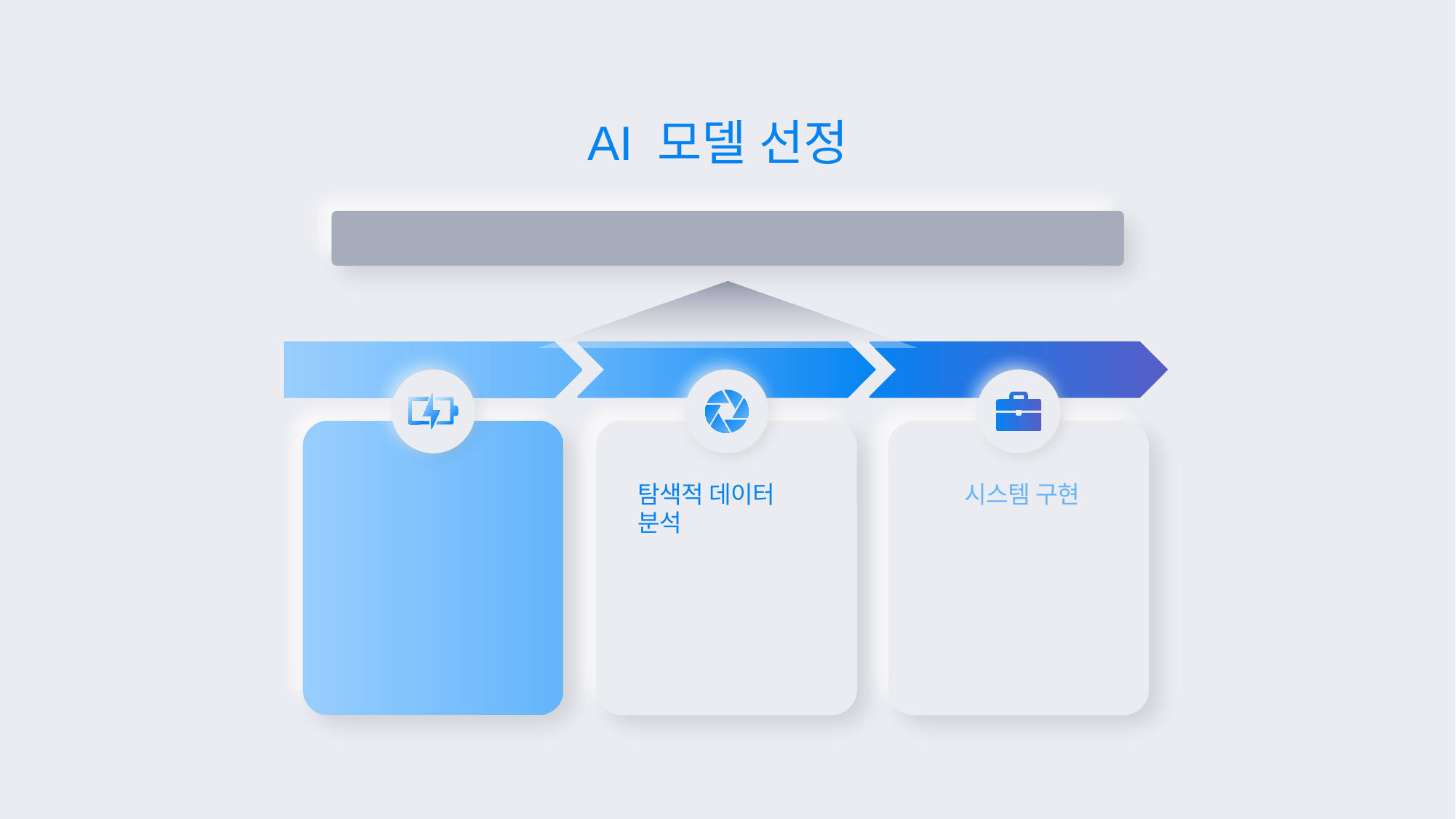

AI 모델 선정

전기차 충전소 혼잡도 예측

탐색적 데이터 분석
데이터 수집
시스템 구현
한국 환경 공단
 전기자동차 충전소 정보 [충전보/충전소 상태] REST API